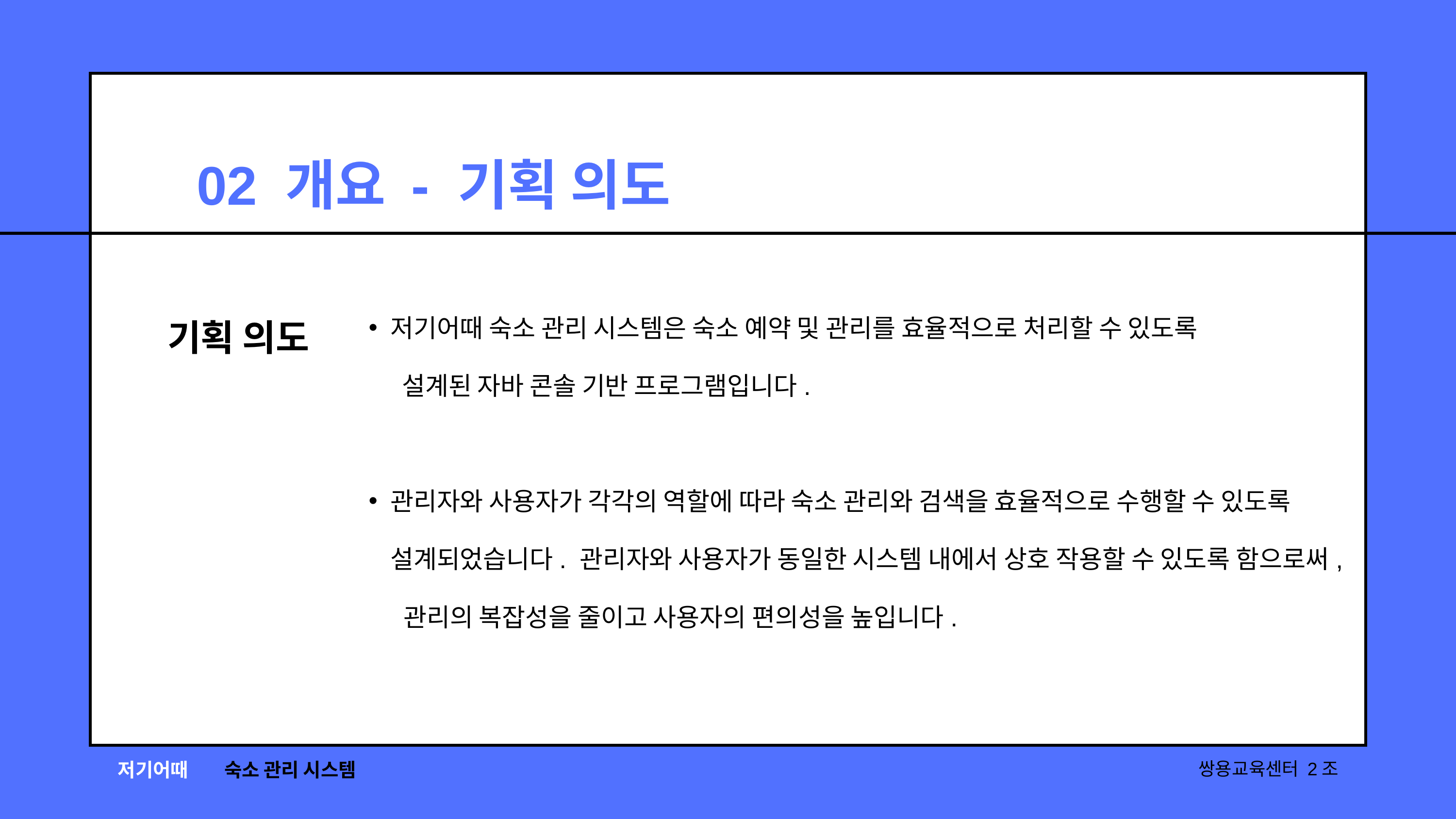

02 개요 - 기획 의도

기획 의도

저기어때 숙소 관리 시스템은 숙소 예약 및 관리를 효율적으로 처리할 수 있도록
	 설계된 자바 콘솔 기반 프로그램입니다.

관리자와 사용자가 각각의 역할에 따라 숙소 관리와 검색을 효율적으로 수행할 수 있도록 설계되었습니다. 관리자와 사용자가 동일한 시스템 내에서 상호 작용할 수 있도록 함으로써, 관리의 복잡성을 줄이고 사용자의 편의성을 높입니다.

저기어때
숙소 관리 시스템
쌍용교육센터 2조